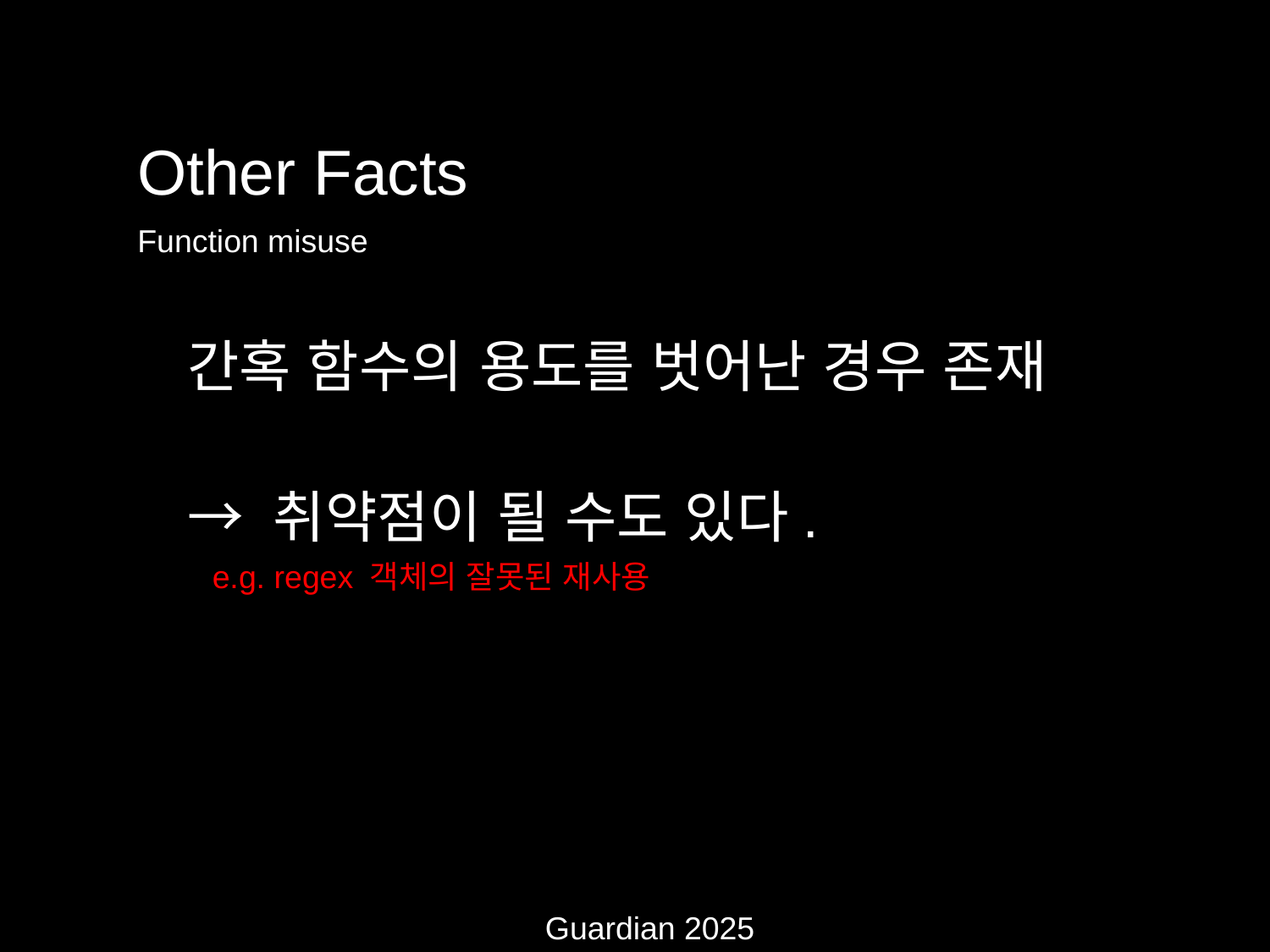

Other Facts
Function misuse
간혹 함수의 용도를 벗어난 경우 존재
→ 취약점이 될 수도 있다.
e.g. regex 객체의 잘못된 재사용